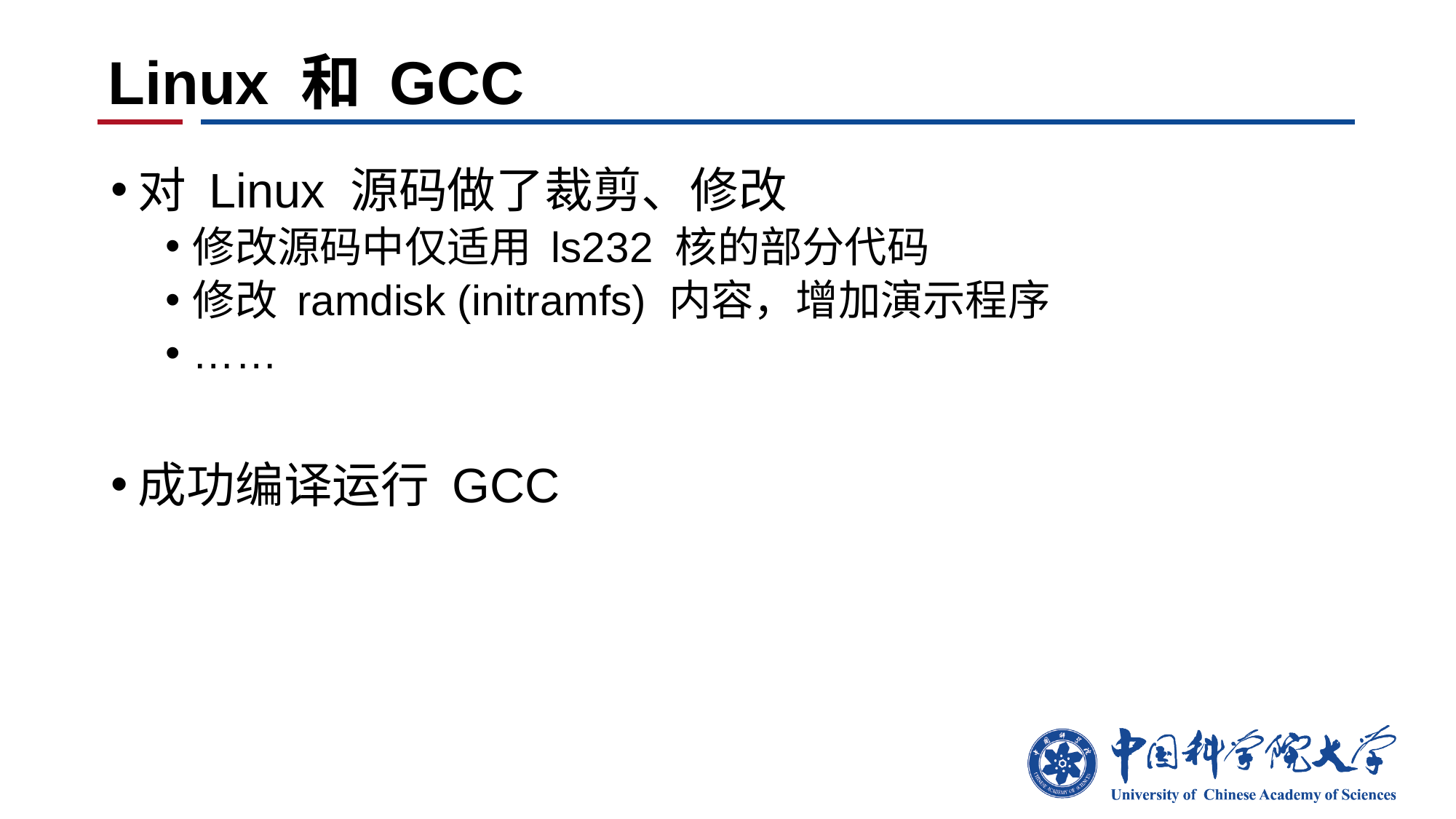

# Linux 和 GCC
对 Linux 源码做了裁剪、修改
修改源码中仅适用 ls232 核的部分代码
修改 ramdisk (initramfs) 内容，增加演示程序
……

成功编译运行 GCC